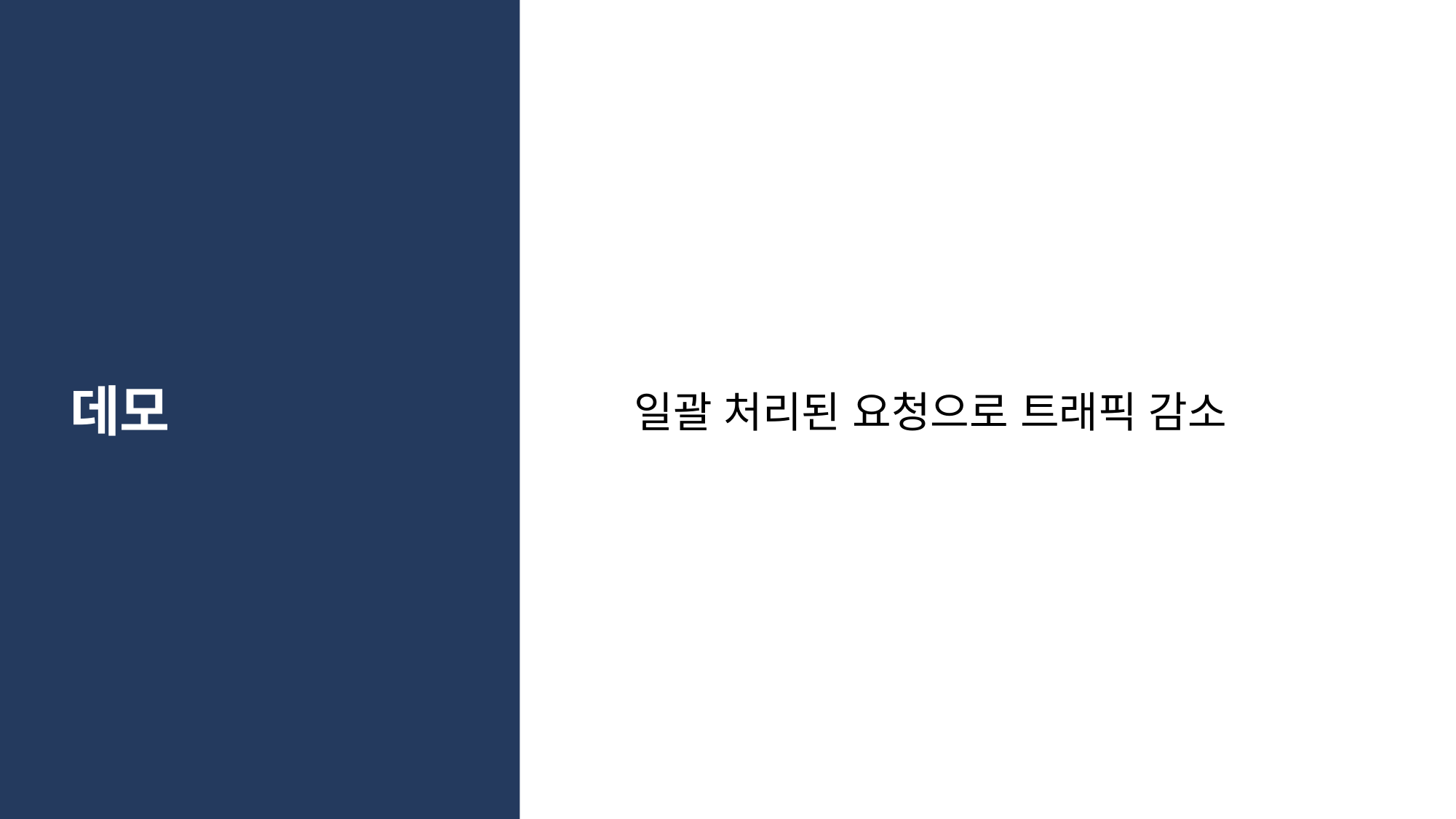

# 데모
일괄 처리된 요청으로 트래픽 감소